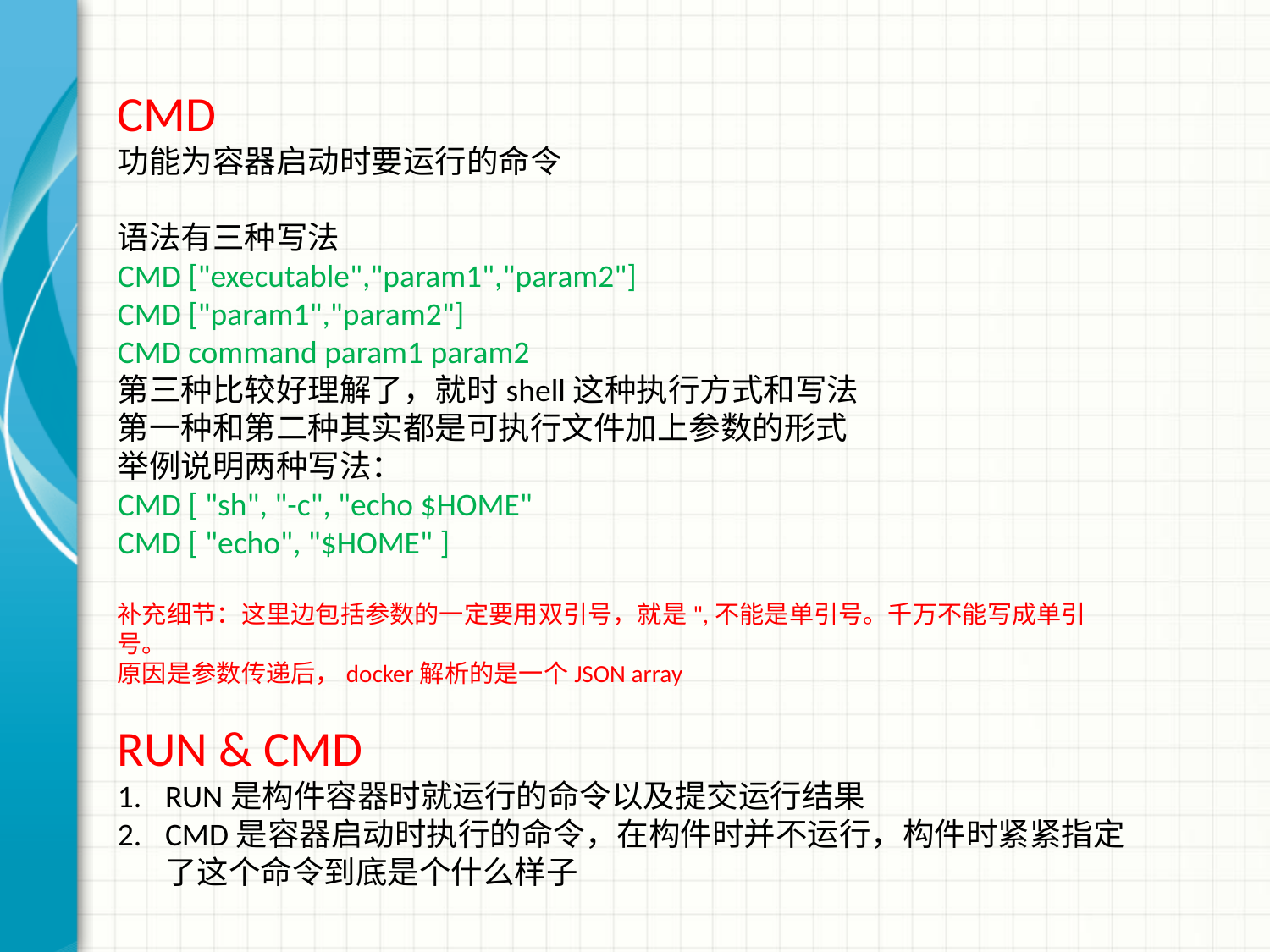

CMD
功能为容器启动时要运行的命令

语法有三种写法
CMD ["executable","param1","param2"]
CMD ["param1","param2"]
CMD command param1 param2
第三种比较好理解了，就时shell这种执行方式和写法
第一种和第二种其实都是可执行文件加上参数的形式
举例说明两种写法：
CMD [ "sh", "-c", "echo $HOME"
CMD [ "echo", "$HOME" ]

补充细节：这里边包括参数的一定要用双引号，就是",不能是单引号。千万不能写成单引号。
原因是参数传递后，docker解析的是一个JSON array

RUN & CMD
RUN是构件容器时就运行的命令以及提交运行结果
CMD是容器启动时执行的命令，在构件时并不运行，构件时紧紧指定了这个命令到底是个什么样子